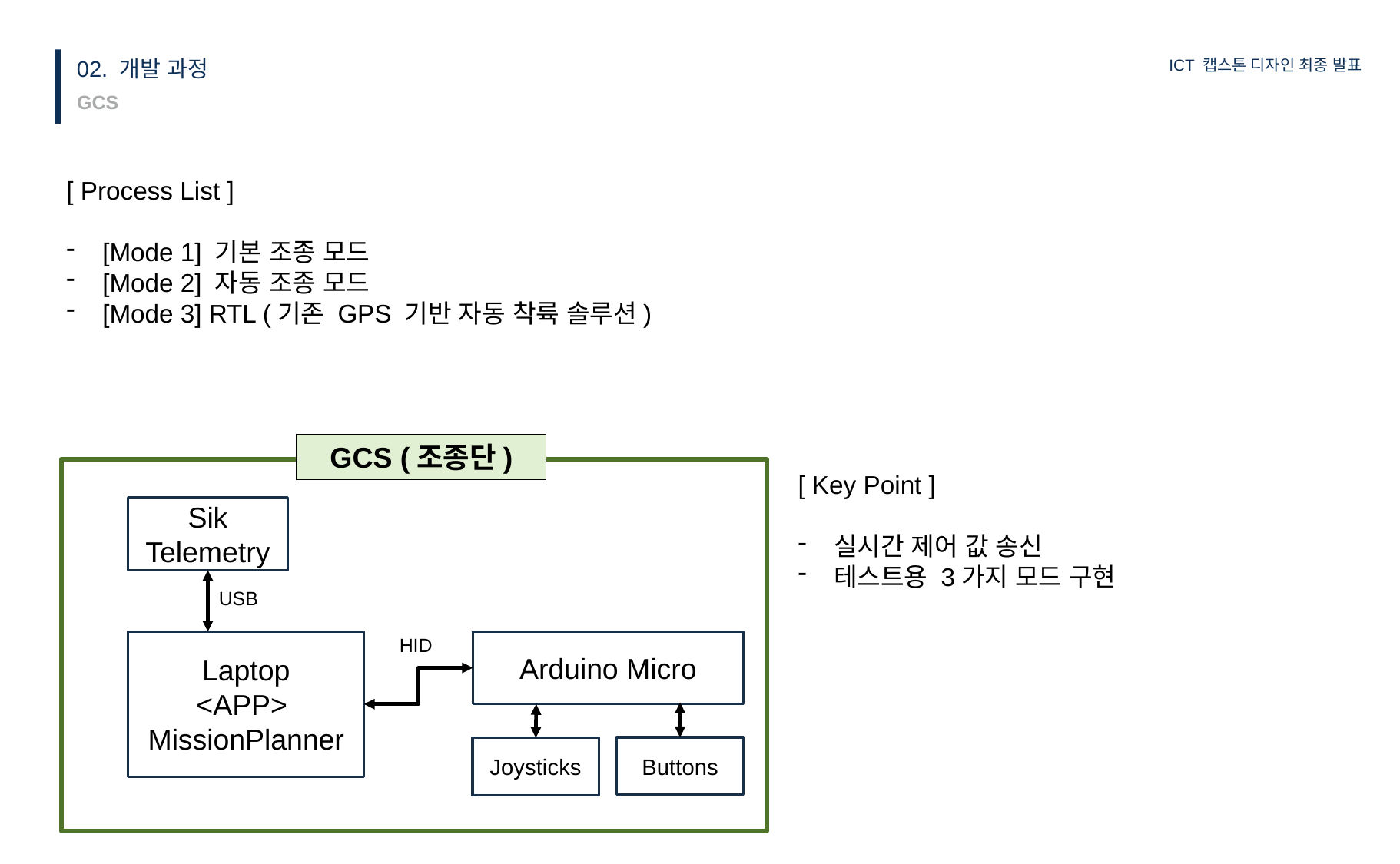

02. 개발 과정
ICT 캡스톤 디자인 최종 발표
GCS
[ Process List ]

[Mode 1] 기본 조종 모드
[Mode 2] 자동 조종 모드
[Mode 3] RTL (기존 GPS 기반 자동 착륙 솔루션)
GCS (조종단)

[ Key Point ]

실시간 제어 값 송신
테스트용 3가지 모드 구현

Sik Telemetry
USB
HID
Laptop
<APP>  MissionPlanner
Arduino Micro
Buttons
Joysticks